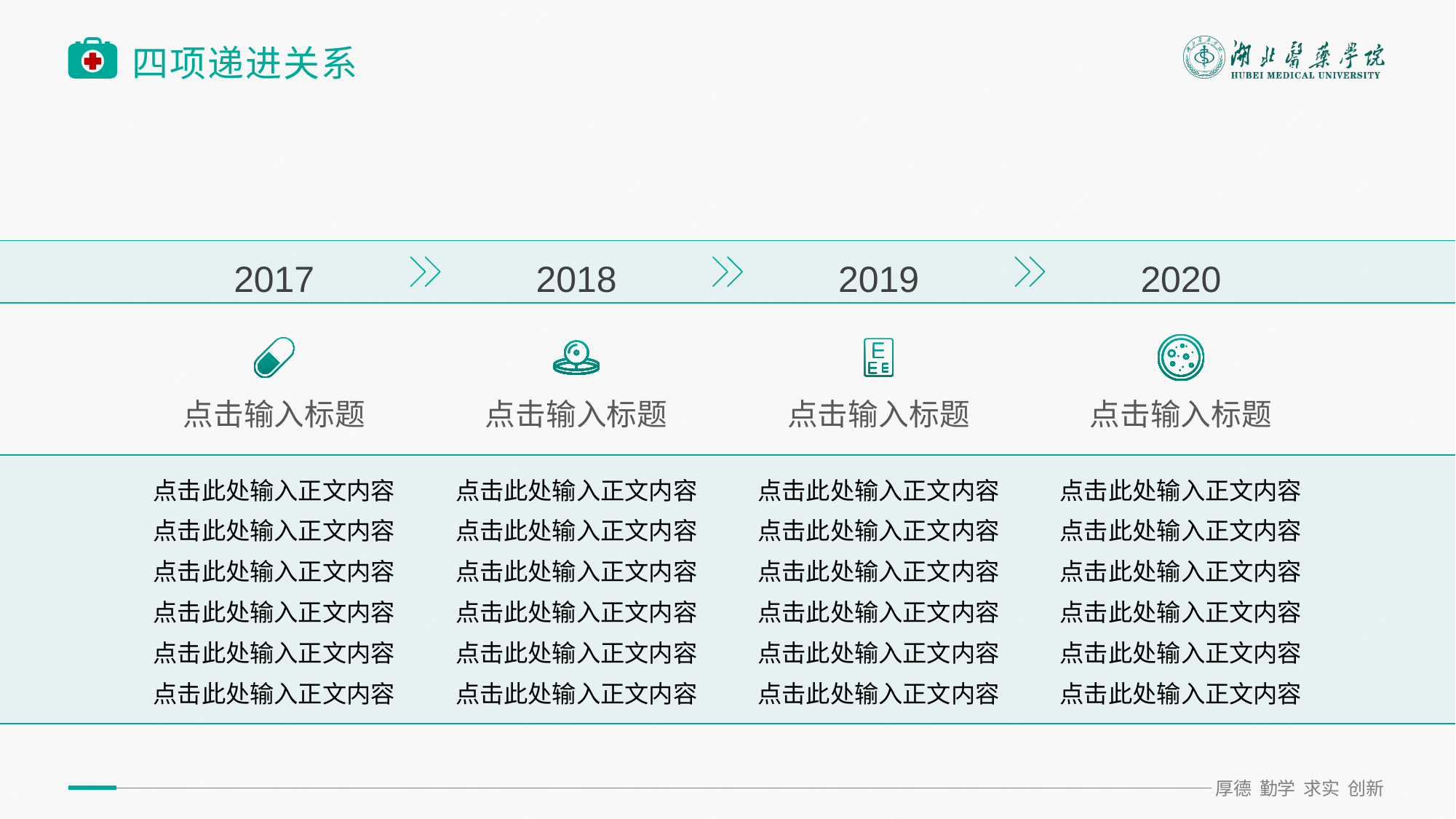

# 四项递进关系

2017
2018
2019
2020

点击输入标题
点击输入标题
点击输入标题
点击输入标题

点击此处输入正文内容
点击此处输入正文内容
点击此处输入正文内容
点击此处输入正文内容
点击此处输入正文内容
点击此处输入正文内容
点击此处输入正文内容
点击此处输入正文内容
点击此处输入正文内容
点击此处输入正文内容
点击此处输入正文内容
点击此处输入正文内容
点击此处输入正文内容
点击此处输入正文内容
点击此处输入正文内容
点击此处输入正文内容
点击此处输入正文内容
点击此处输入正文内容
点击此处输入正文内容
点击此处输入正文内容
点击此处输入正文内容
点击此处输入正文内容
点击此处输入正文内容
点击此处输入正文内容